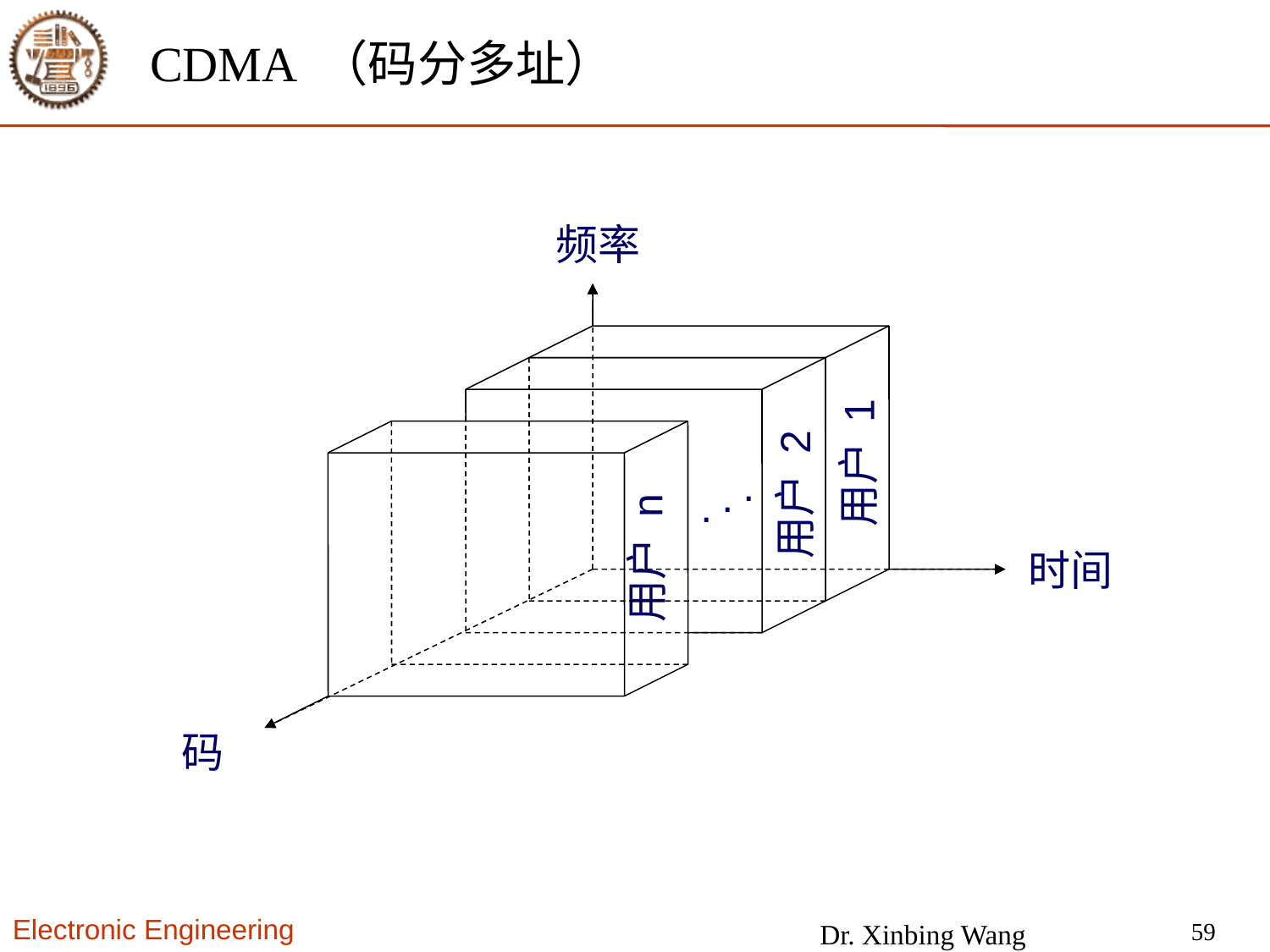

# CDMA （码分多址）
频率

用户 1

.
用户 2
.
.
用户 n
时间

码
59
Dr. Xinbing Wang